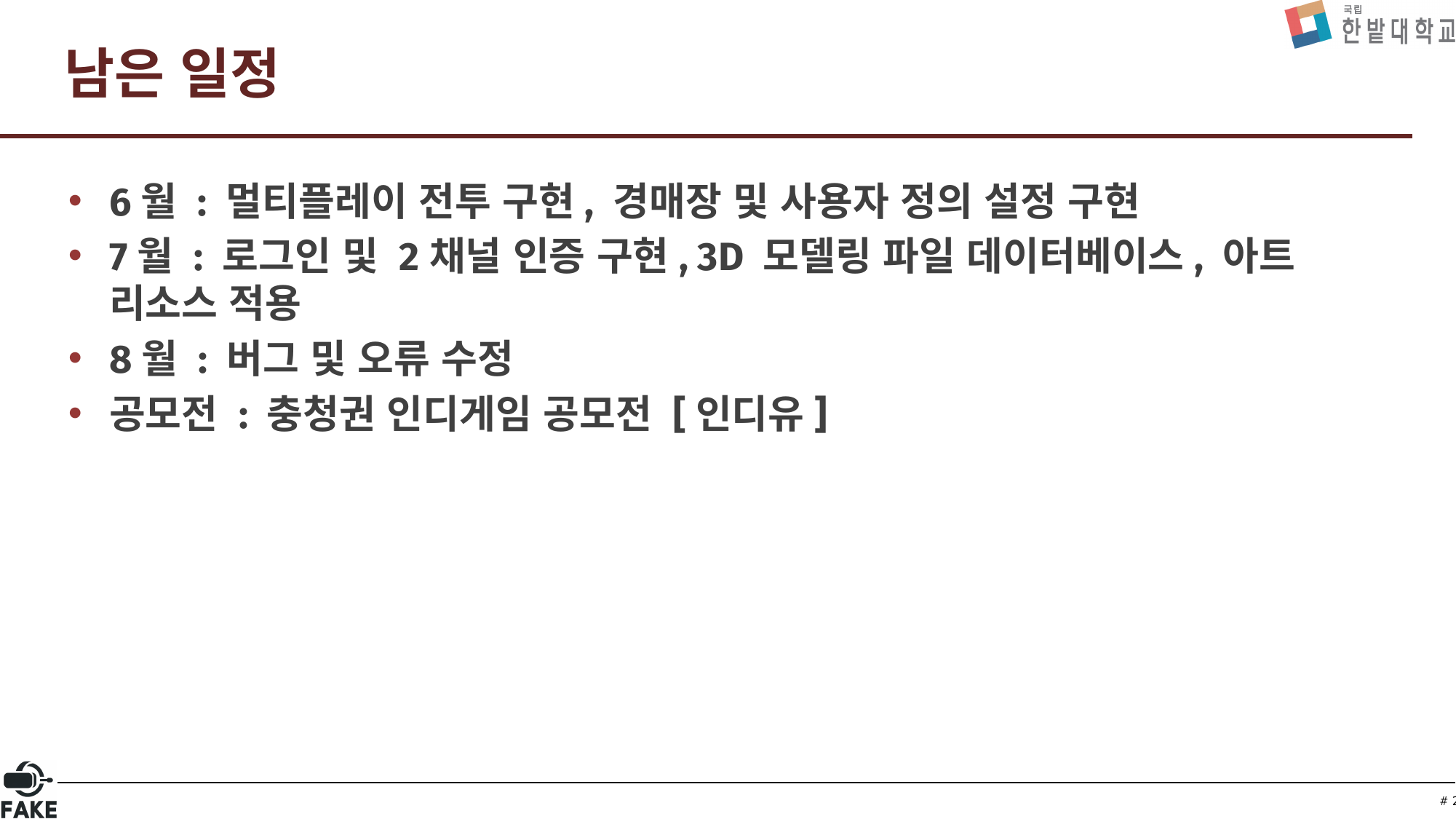

# 남은 일정
6월 : 멀티플레이 전투 구현, 경매장 및 사용자 정의 설정 구현
7월 : 로그인 및 2채널 인증 구현, 3D 모델링 파일 데이터베이스, 아트 리소스 적용
8월 : 버그 및 오류 수정
공모전 : 충청권 인디게임 공모전 [인디유]